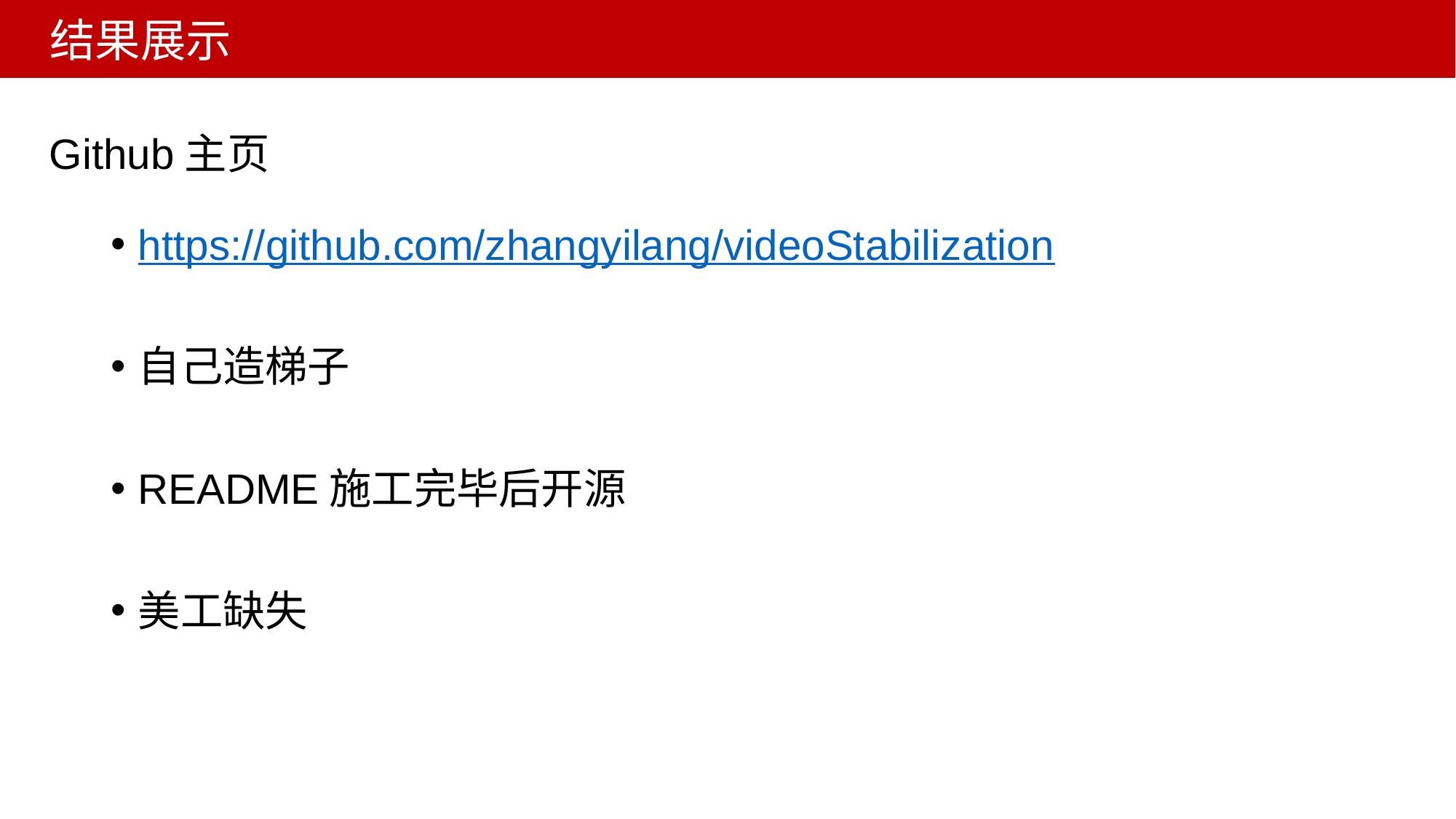

# 结果展示
Github主页
https://github.com/zhangyilang/videoStabilization

自己造梯子

README施工完毕后开源

美工缺失